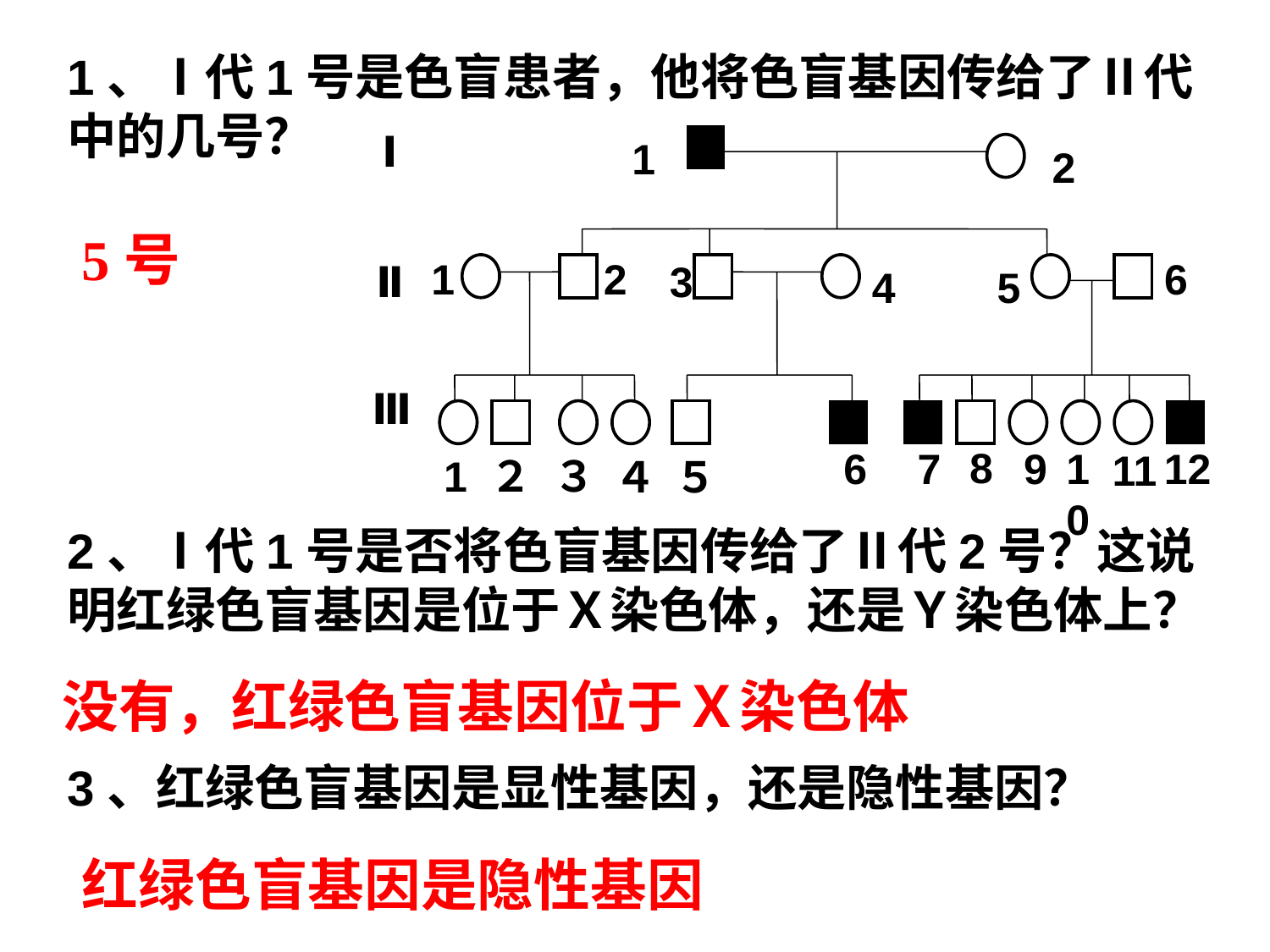

1、Ⅰ代1号是色盲患者，他将色盲基因传给了Ⅱ代中的几号？

2、Ⅰ代1号是否将色盲基因传给了Ⅱ代2号？这说明红绿色盲基因是位于Ｘ染色体，还是Ｙ染色体上？

3、红绿色盲基因是显性基因，还是隐性基因？

Ⅰ
1

2

6
1
2
Ⅱ
3

4
5

 Ⅲ

8
6
7
9
10
12
11
1
２
３
４
５
5号
没有，红绿色盲基因位于Ｘ染色体
红绿色盲基因是隐性基因